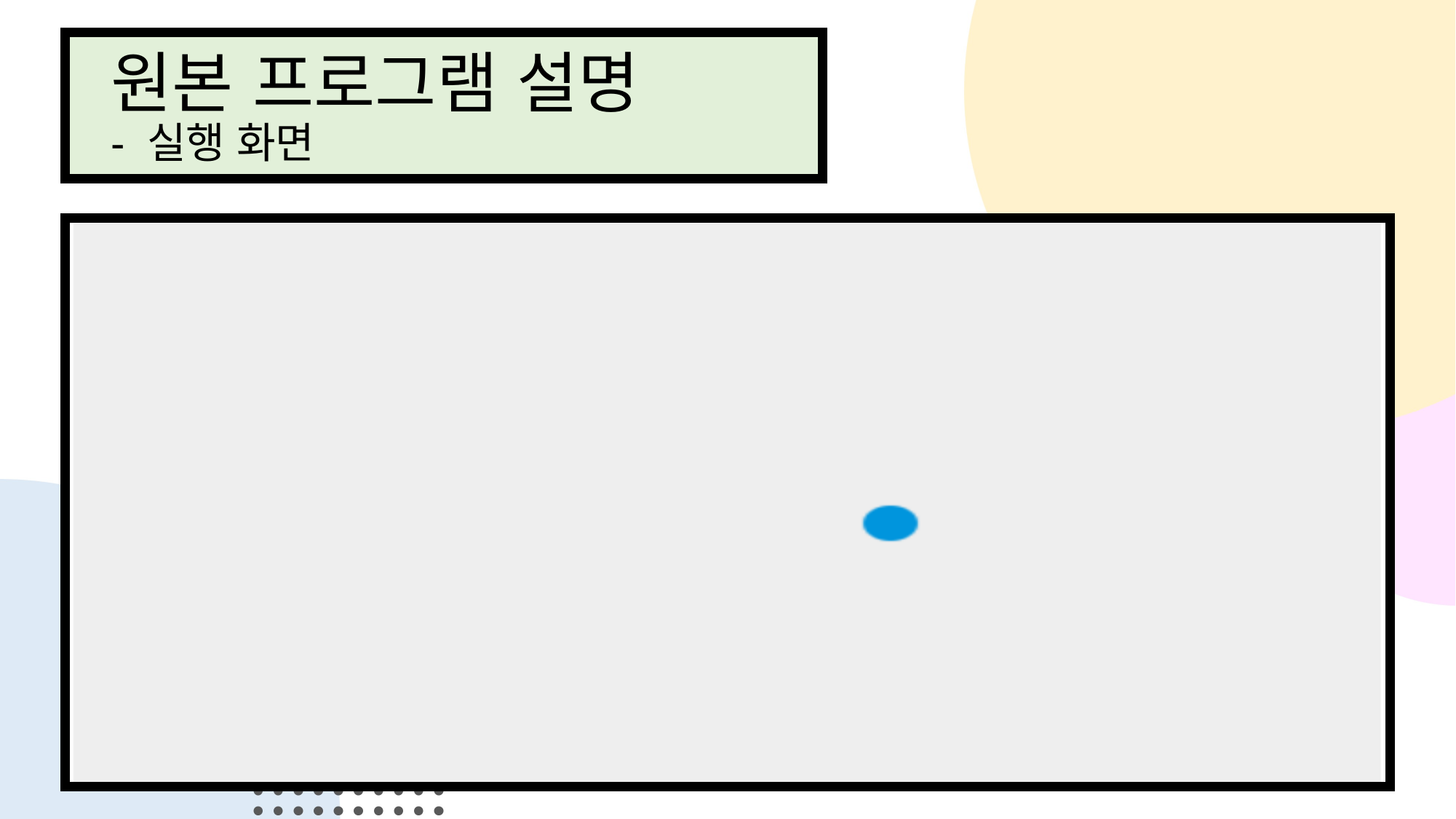

# 원본 프로그램 설명 - 실행 화면